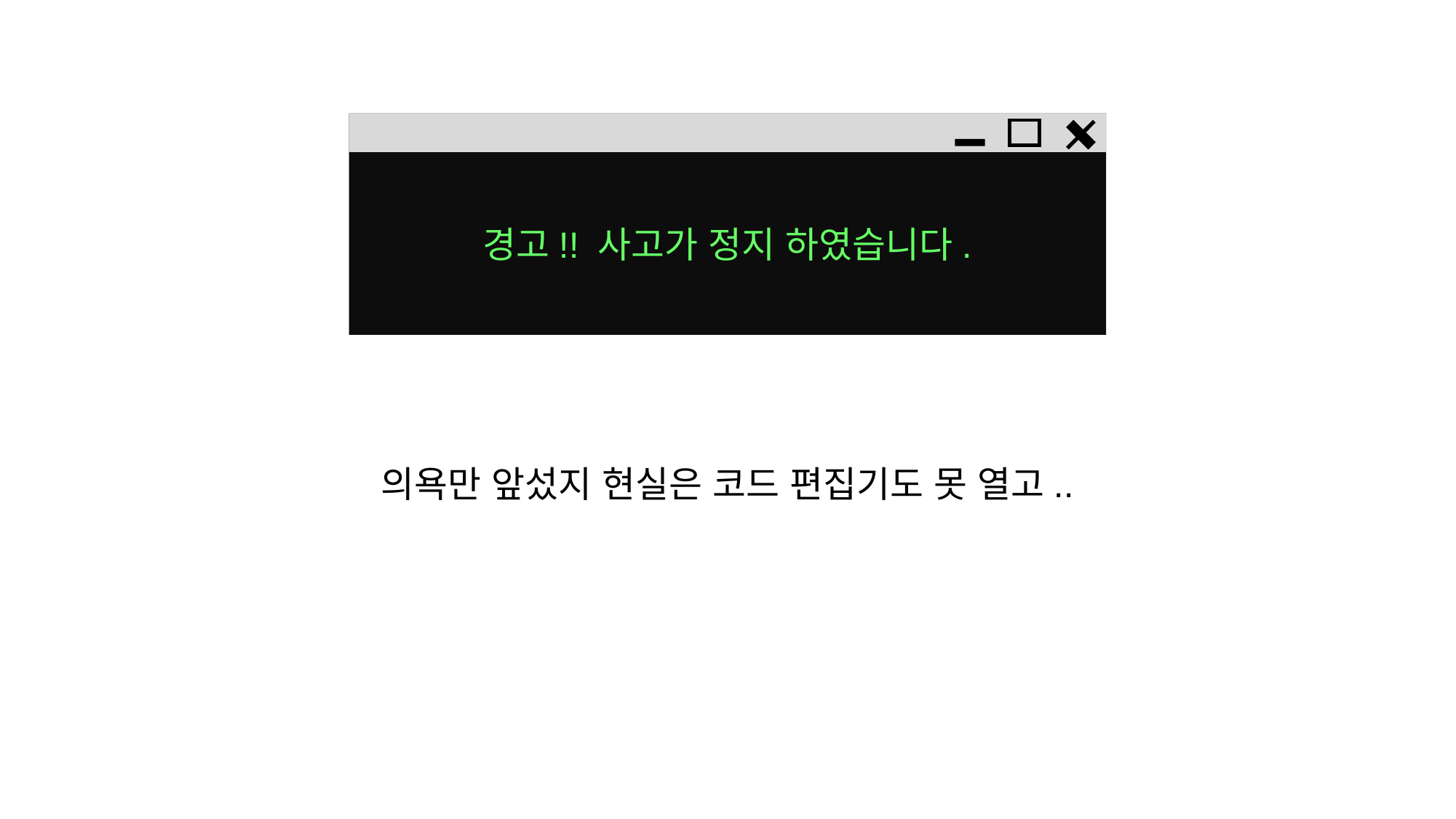

경고!! 사고가 정지 하였습니다.
의욕만 앞섰지 현실은 코드 편집기도 못 열고..